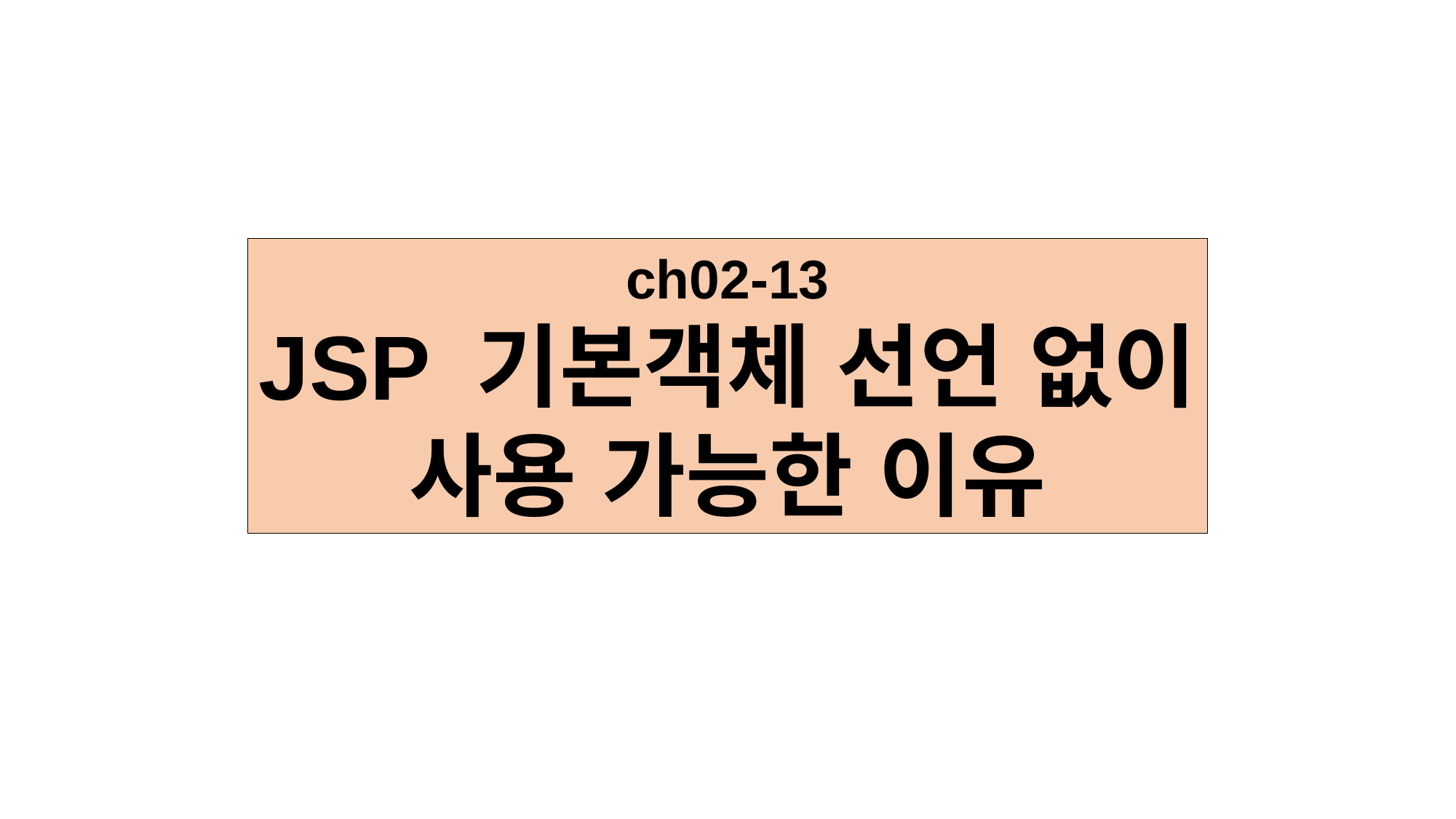

ch02-13
JSP 기본객체 선언 없이
사용 가능한 이유